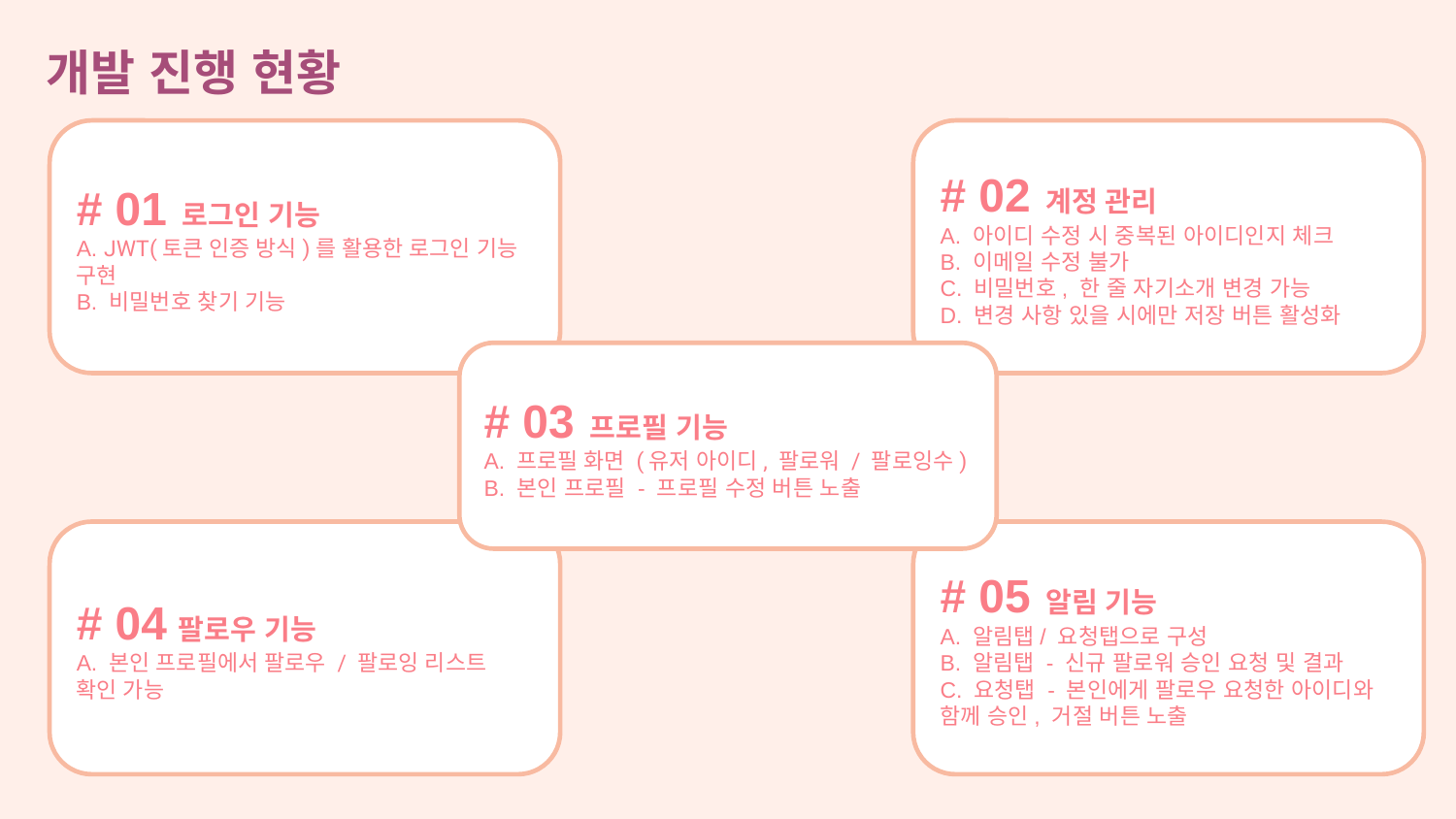

개발 진행 현황
# 01 로그인 기능
A. JWT(토큰 인증 방식)를 활용한 로그인 기능 구현
B. 비밀번호 찾기 기능
# 02 계정 관리
A. 아이디 수정 시 중복된 아이디인지 체크
B. 이메일 수정 불가
C. 비밀번호, 한 줄 자기소개 변경 가능
D. 변경 사항 있을 시에만 저장 버튼 활성화
# 03 프로필 기능
A. 프로필 화면 (유저 아이디, 팔로워 / 팔로잉수)
B. 본인 프로필 - 프로필 수정 버튼 노출
# 04팔로우 기능
A. 본인 프로필에서 팔로우 / 팔로잉 리스트 확인 가능
# 05 알림 기능
A. 알림탭/ 요청탭으로 구성
B. 알림탭 - 신규 팔로워 승인 요청 및 결과
C. 요청탭 - 본인에게 팔로우 요청한 아이디와 함께 승인, 거절 버튼 노출